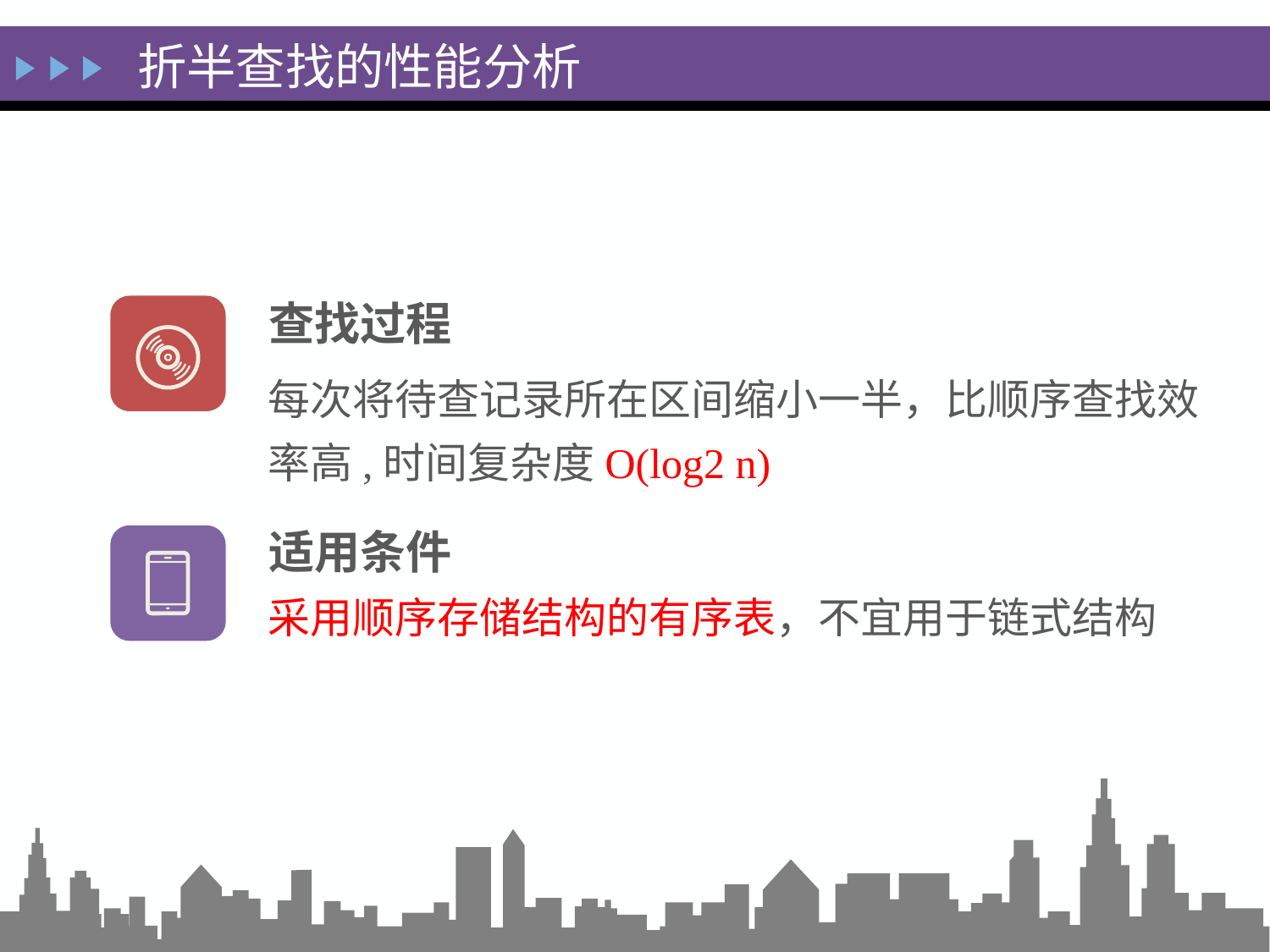

折半查找的性能分析
查找过程

每次将待查记录所在区间缩小一半，比顺序查找效率高,时间复杂度O(log2 n)
适用条件

采用顺序存储结构的有序表，不宜用于链式结构